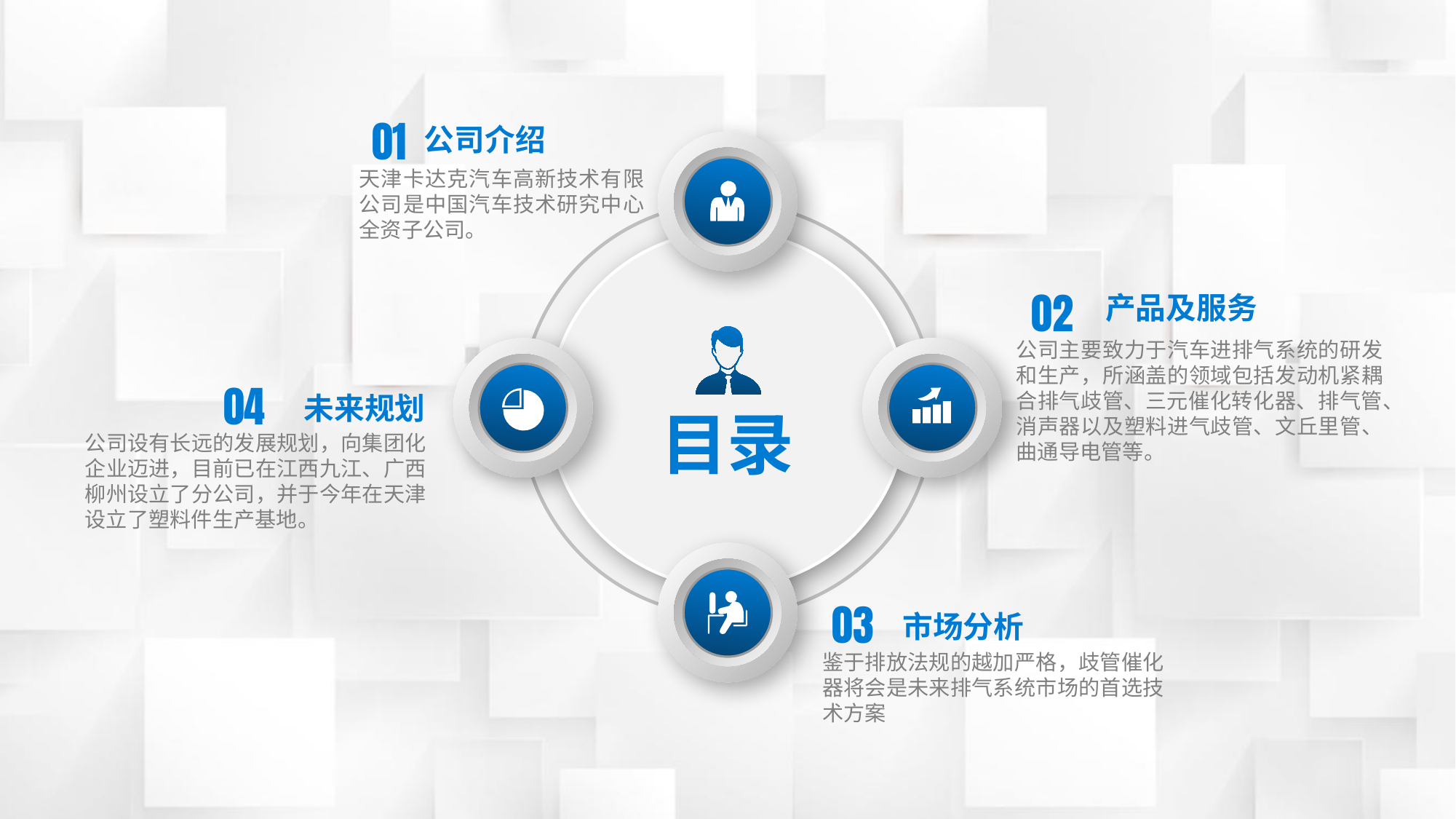

01
公司介绍
天津卡达克汽车高新技术有限公司是中国汽车技术研究中心全资子公司。

02
产品及服务
公司主要致力于汽车进排气系统的研发和生产，所涵盖的领域包括发动机紧耦合排气歧管、三元催化转化器、排气管、消声器以及塑料进气歧管、文丘里管、曲通导电管等。

04
未来规划
公司设有长远的发展规划，向集团化企业迈进，目前已在江西九江、广西柳州设立了分公司，并于今年在天津设立了塑料件生产基地。
目录

03
市场分析
鉴于排放法规的越加严格，歧管催化器将会是未来排气系统市场的首选技术方案